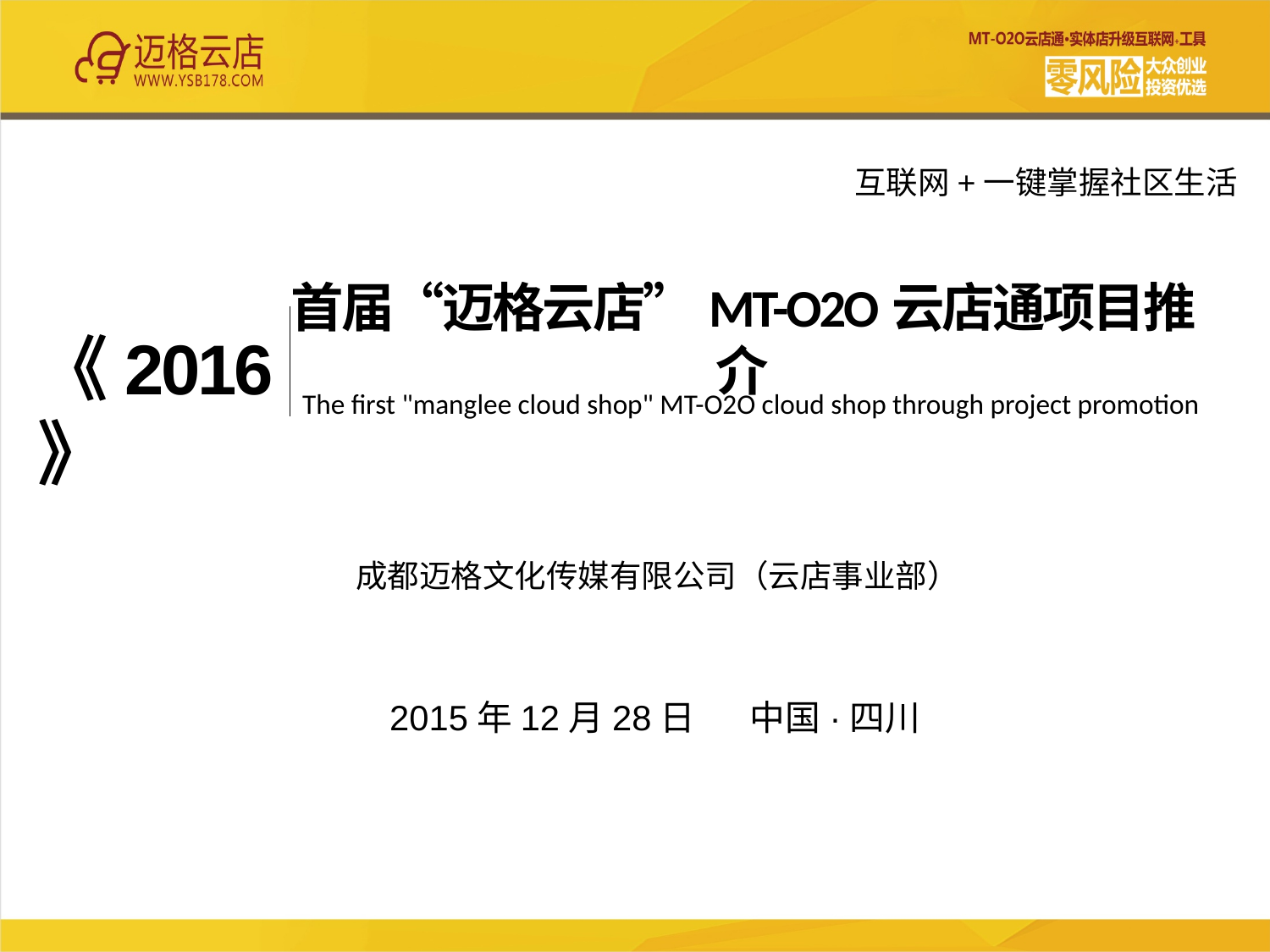

互联网+一键掌握社区生活
# 首届“迈格云店”MT-O2O云店通项目推介
《2016》
The first "manglee cloud shop" MT-O2O cloud shop through project promotion
成都迈格文化传媒有限公司（云店事业部）
2015年12月28日       中国·四川